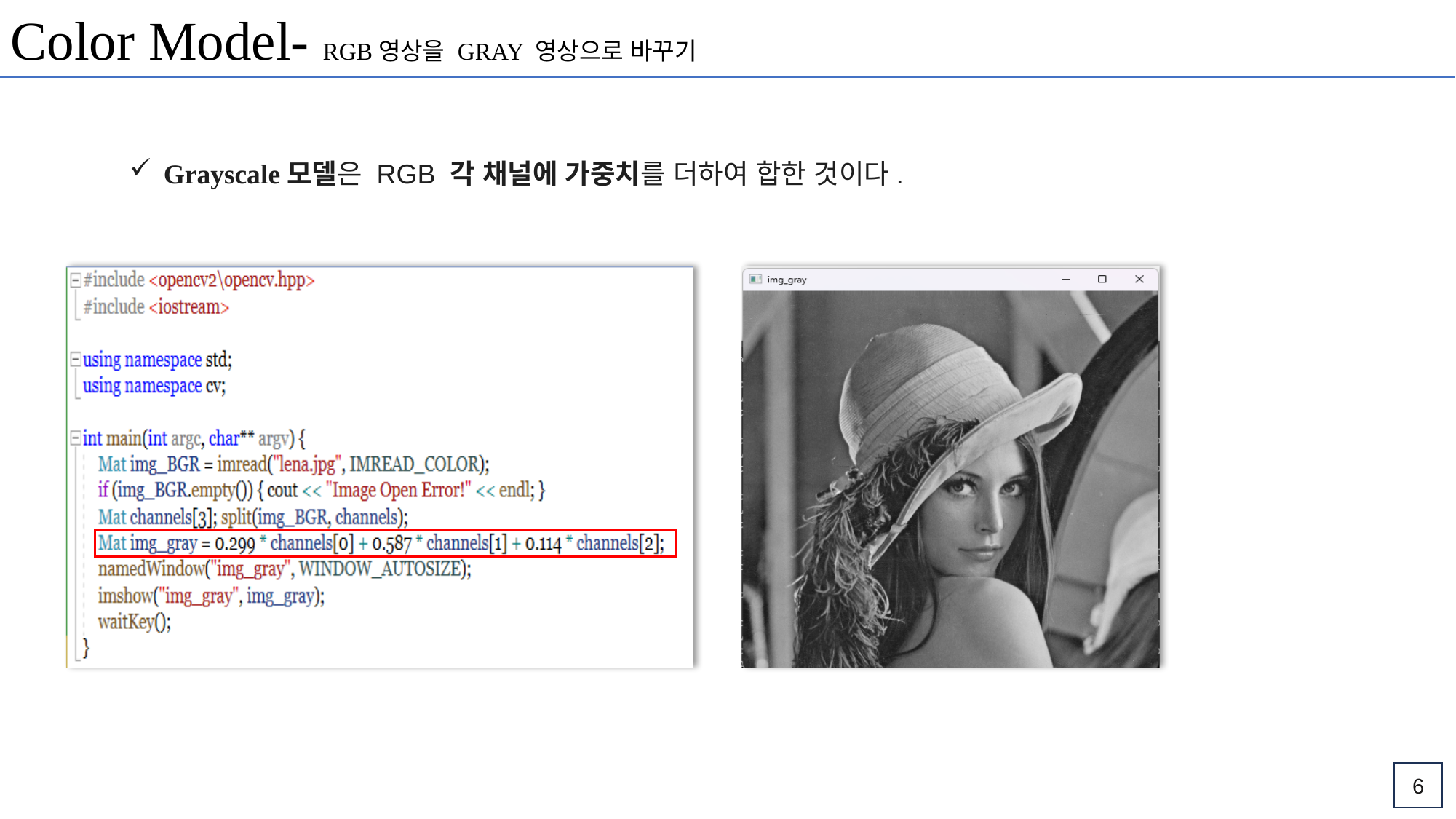

Color Model- RGB영상을 GRAY 영상으로 바꾸기
Grayscale모델은 RGB 각 채널에 가중치를 더하여 합한 것이다.

6